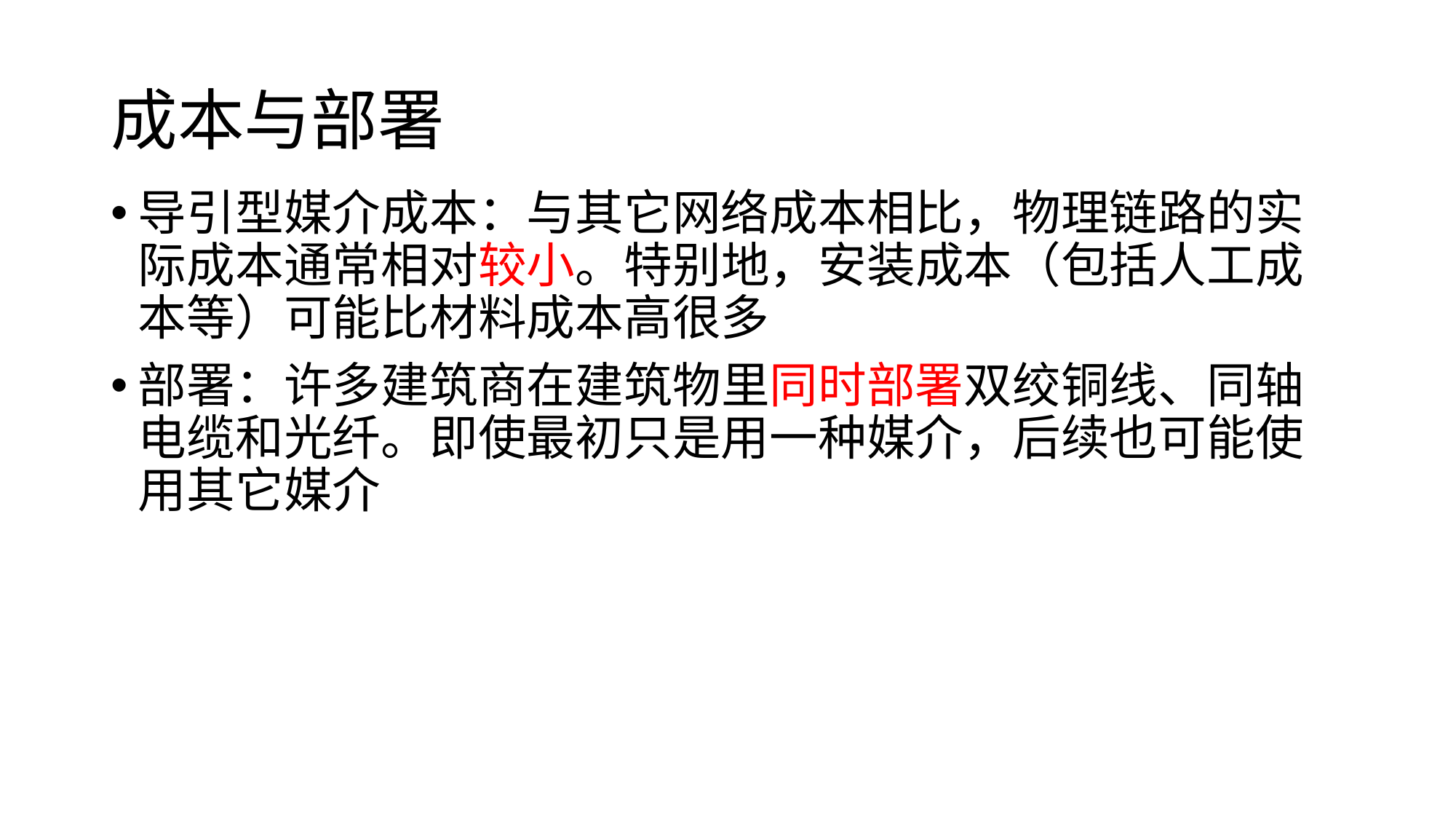

# 成本与部署
导引型媒介成本：与其它网络成本相比，物理链路的实际成本通常相对较小。特别地，安装成本（包括人工成本等）可能比材料成本高很多
部署：许多建筑商在建筑物里同时部署双绞铜线、同轴电缆和光纤。即使最初只是用一种媒介，后续也可能使用其它媒介